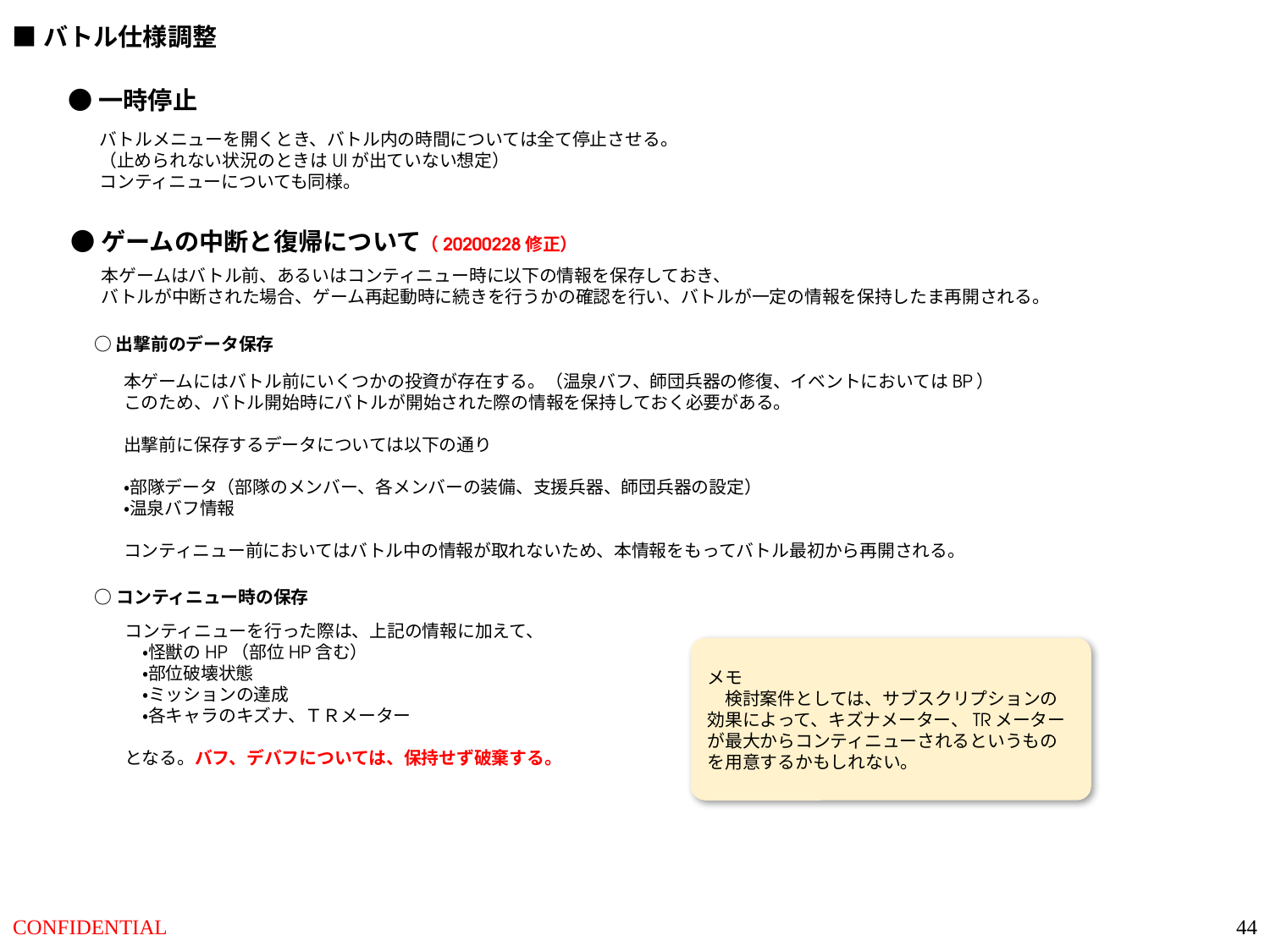

■バトル仕様調整
●一時停止
バトルメニューを開くとき、バトル内の時間については全て停止させる。
（止められない状況のときはUIが出ていない想定）
コンティニューについても同様。
●ゲームの中断と復帰について（20200228修正）
本ゲームはバトル前、あるいはコンティニュー時に以下の情報を保存しておき、
バトルが中断された場合、ゲーム再起動時に続きを行うかの確認を行い、バトルが一定の情報を保持したま再開される。
○出撃前のデータ保存
本ゲームにはバトル前にいくつかの投資が存在する。（温泉バフ、師団兵器の修復、イベントにおいてはBP）
このため、バトル開始時にバトルが開始された際の情報を保持しておく必要がある。

出撃前に保存するデータについては以下の通り

・部隊データ（部隊のメンバー、各メンバーの装備、支援兵器、師団兵器の設定）
・温泉バフ情報

コンティニュー前においてはバトル中の情報が取れないため、本情報をもってバトル最初から再開される。
○コンティニュー時の保存
コンティニューを行った際は、上記の情報に加えて、
　・怪獣のHP（部位HP含む）
　・部位破壊状態
　・ミッションの達成
　・各キャラのキズナ、ＴＲメーター

となる。バフ、デバフについては、保持せず破棄する。
メモ
　検討案件としては、サブスクリプションの効果によって、キズナメーター、TRメーターが最大からコンティニューされるというものを用意するかもしれない。
44
CONFIDENTIAL